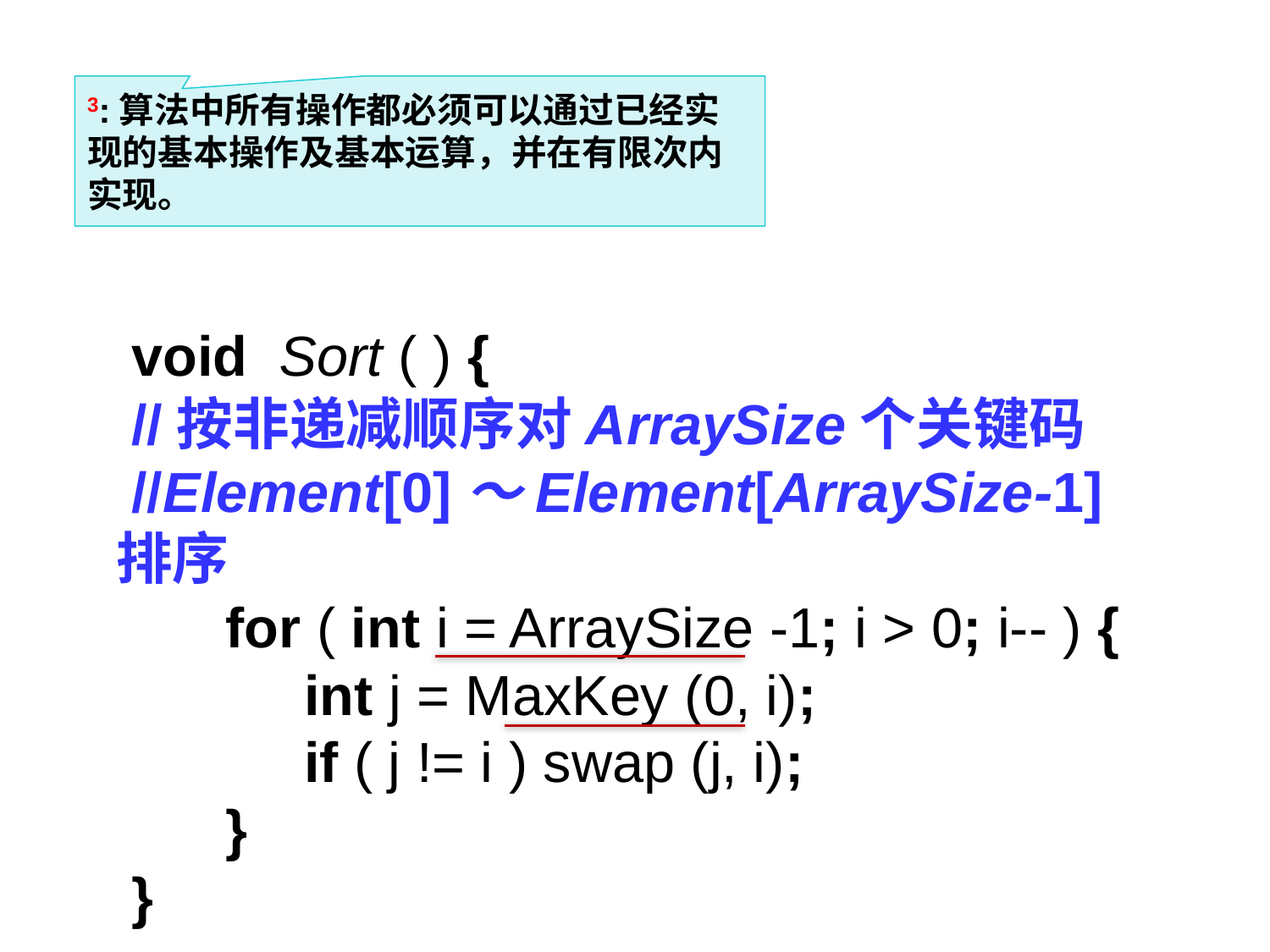

3:算法中所有操作都必须可以通过已经实现的基本操作及基本运算，并在有限次内实现。

 void  Sort ( ) {
 //按非递减顺序对ArraySize个关键码
 //Element[0]～Element[ArraySize-1]排序
       for ( int i = ArraySize -1; i > 0; i-- ) {
            int j = MaxKey (0, i);
            if ( j != i ) swap (j, i);
       }
 }